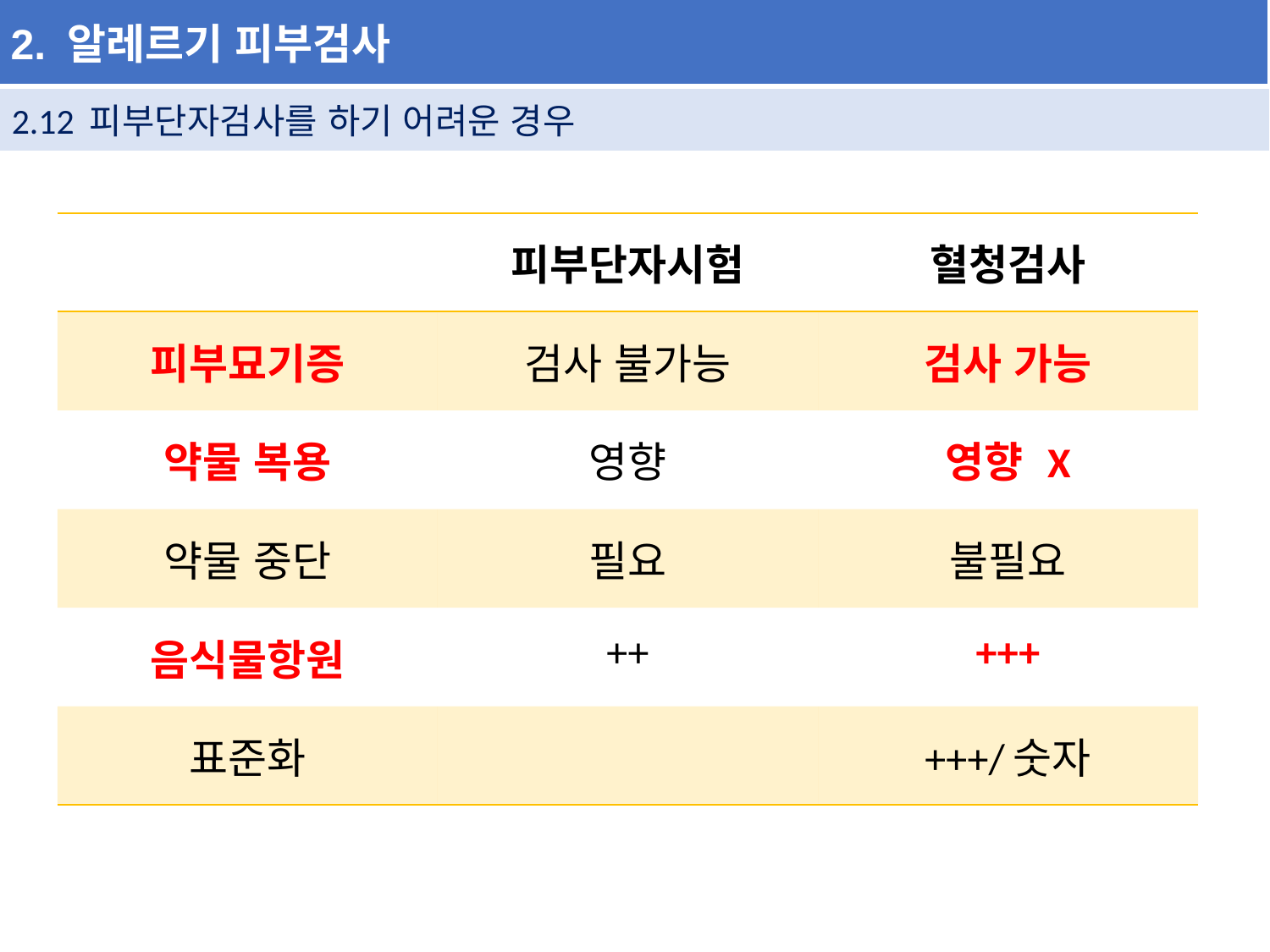

| 2. 알레르기 피부검사 |
| --- |
| 2.12 피부단자검사를 하기 어려운 경우 |
| --- |
|  | 피부단자시험 | 혈청검사 |
| --- | --- | --- |
| 피부묘기증 | 검사 불가능 | 검사 가능 |
| 약물 복용 | 영향 | 영향 X |
| 약물 중단 | 필요 | 불필요 |
| 음식물항원 | ++ | +++ |
| 표준화 |  | +++/숫자 |